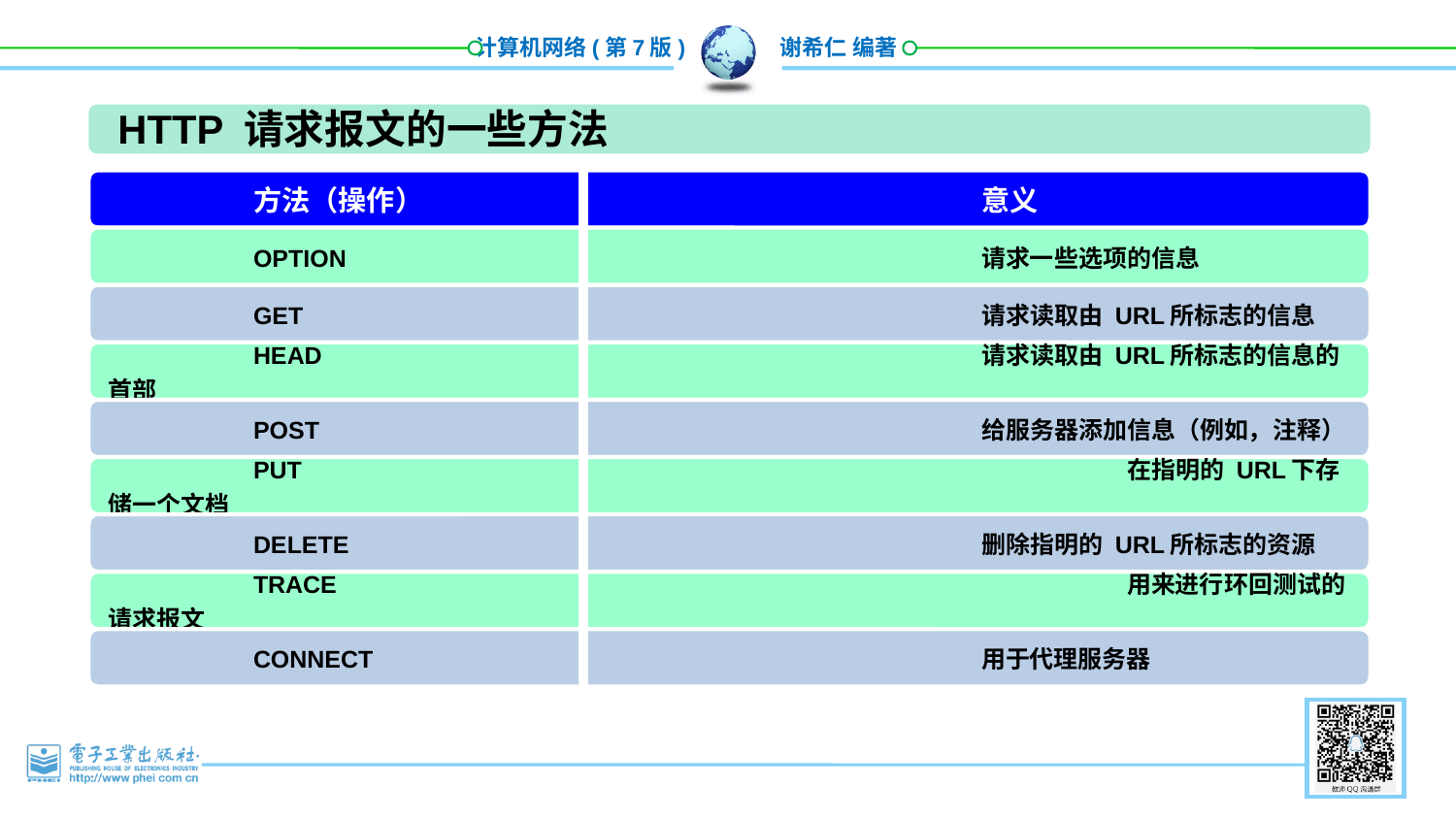

HTTP 请求报文的一些方法

	方法（操作）				意义
	OPTION					请求一些选项的信息
	GET              					请求读取由 URL所标志的信息
	POST     					给服务器添加信息（例如，注释）
	PUT						在指明的 URL下存储一个文档
	CONNECT					用于代理服务器